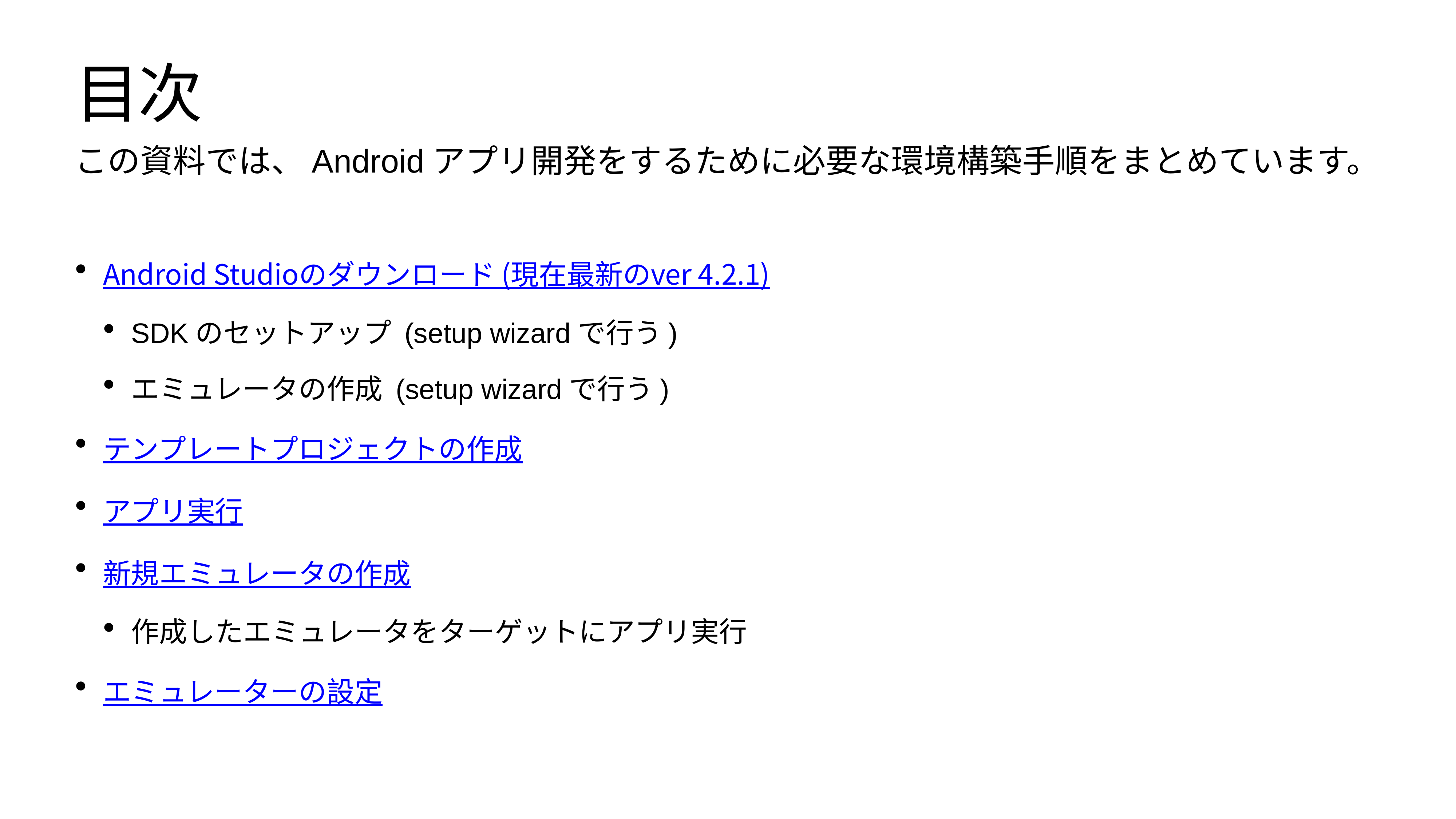

# 目次
この資料では、Androidアプリ開発をするために必要な環境構築手順をまとめています。
Android Studioのダウンロード (現在最新のver 4.2.1)
SDKのセットアップ (setup wizardで行う)
エミュレータの作成 (setup wizardで行う)
テンプレートプロジェクトの作成
アプリ実行
新規エミュレータの作成
作成したエミュレータをターゲットにアプリ実行
エミュレーターの設定
2